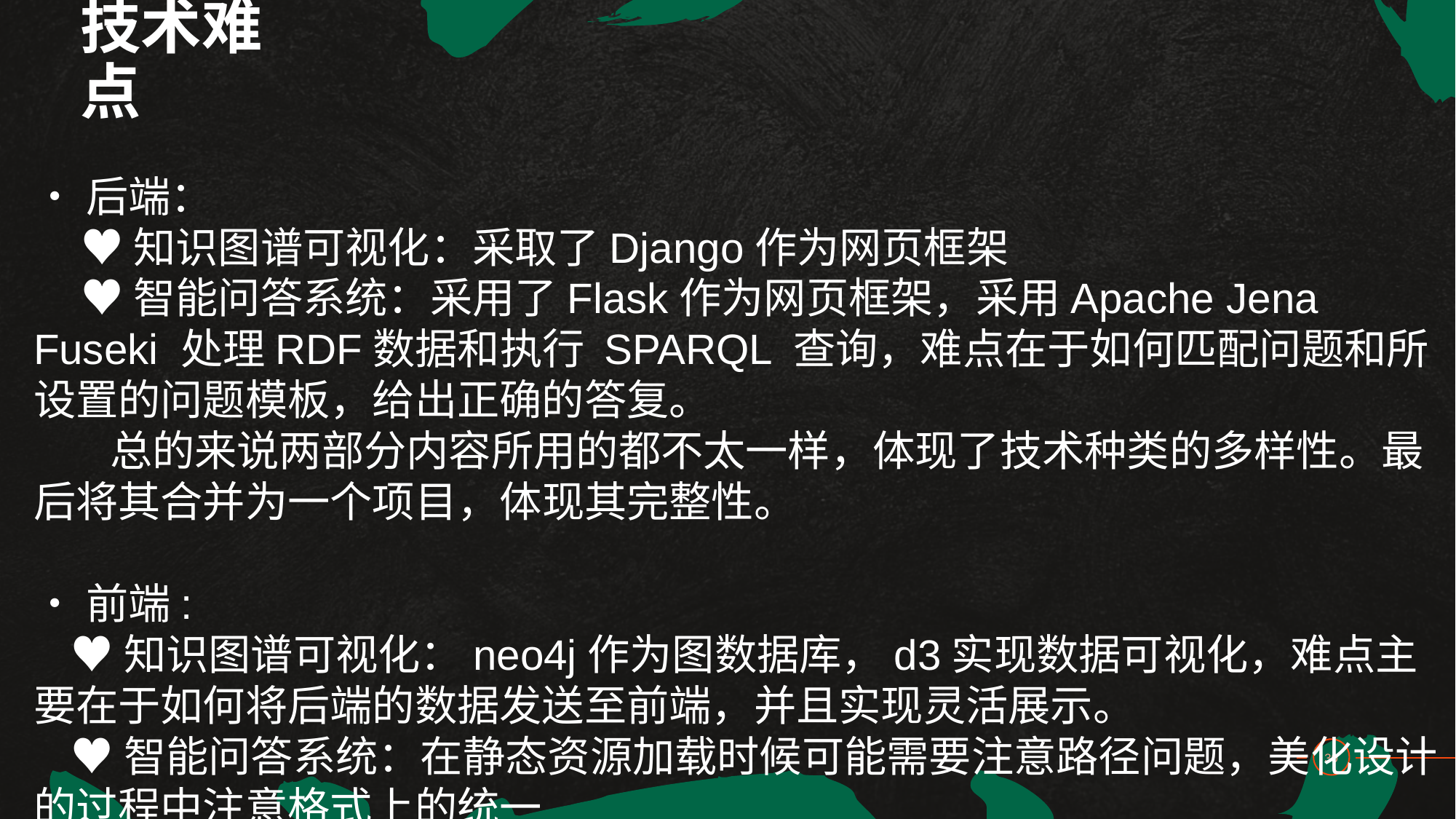

# 技术难点

•后端：
     ♥知识图谱可视化：采取了Django作为网页框架
     ♥智能问答系统：采用了Flask作为网页框架，采用Apache Jena Fuseki 处理RDF数据和执行 SPARQL 查询，难点在于如何匹配问题和所设置的问题模板，给出正确的答复。
       总的来说两部分内容所用的都不太一样，体现了技术种类的多样性。最后将其合并为一个项目，体现其完整性。

•前端:
    ♥知识图谱可视化：neo4j作为图数据库，d3实现数据可视化，难点主要在于如何将后端的数据发送至前端，并且实现灵活展示。
    ♥智能问答系统：在静态资源加载时候可能需要注意路径问题，美化设计的过程中注意格式上的统一

30